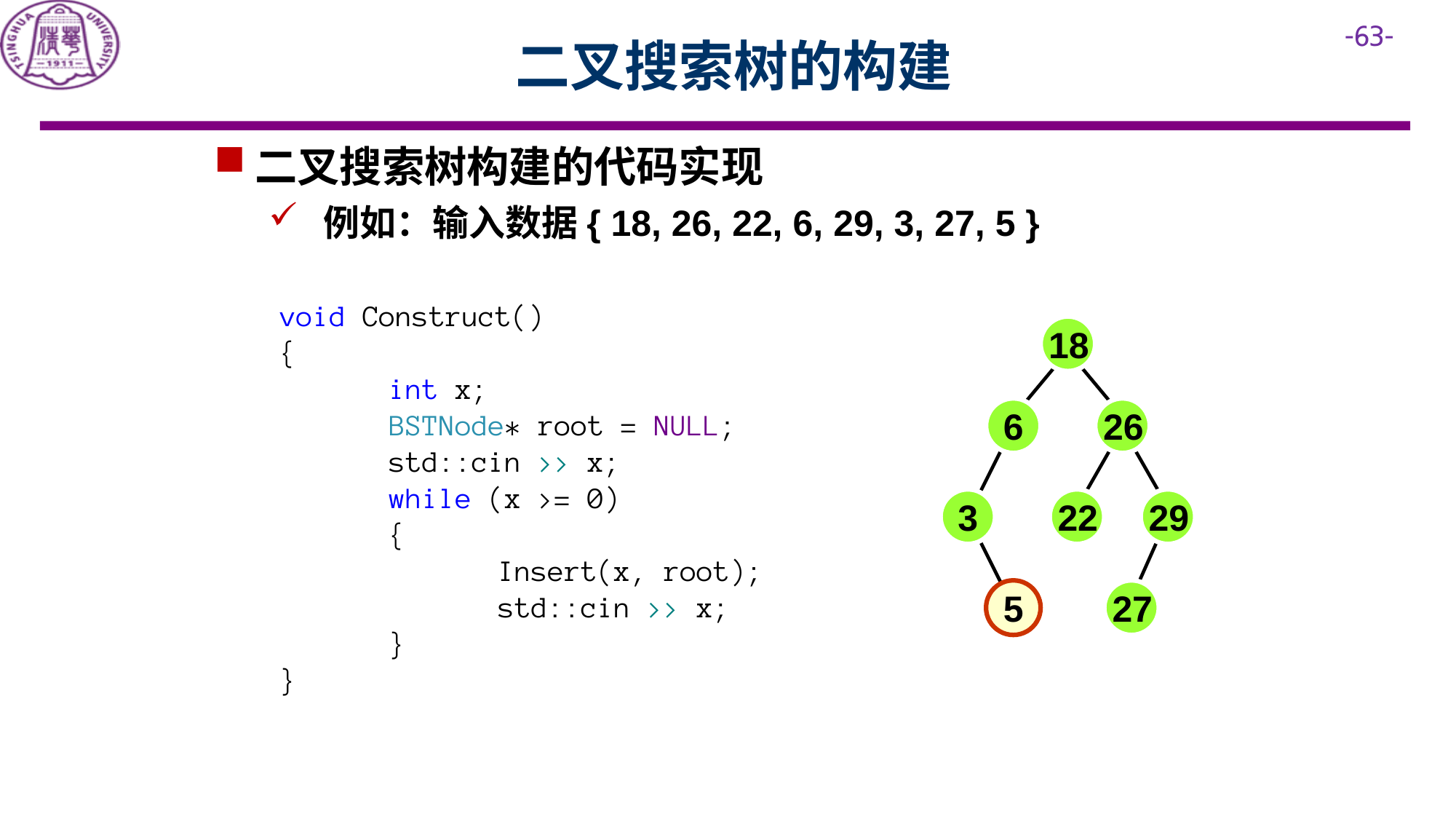

# 二叉搜索树的构建
二叉搜索树构建的代码实现
例如：输入数据{ 18, 26, 22, 6, 29, 3, 27, 5 }
void Construct()
{
	int x;
	BSTNode* root = NULL;
	std::cin >> x;
	while (x >= 0)
	{
		Insert(x, root);
		std::cin >> x;
	}
}
18

6
26

3
22
29

5
27